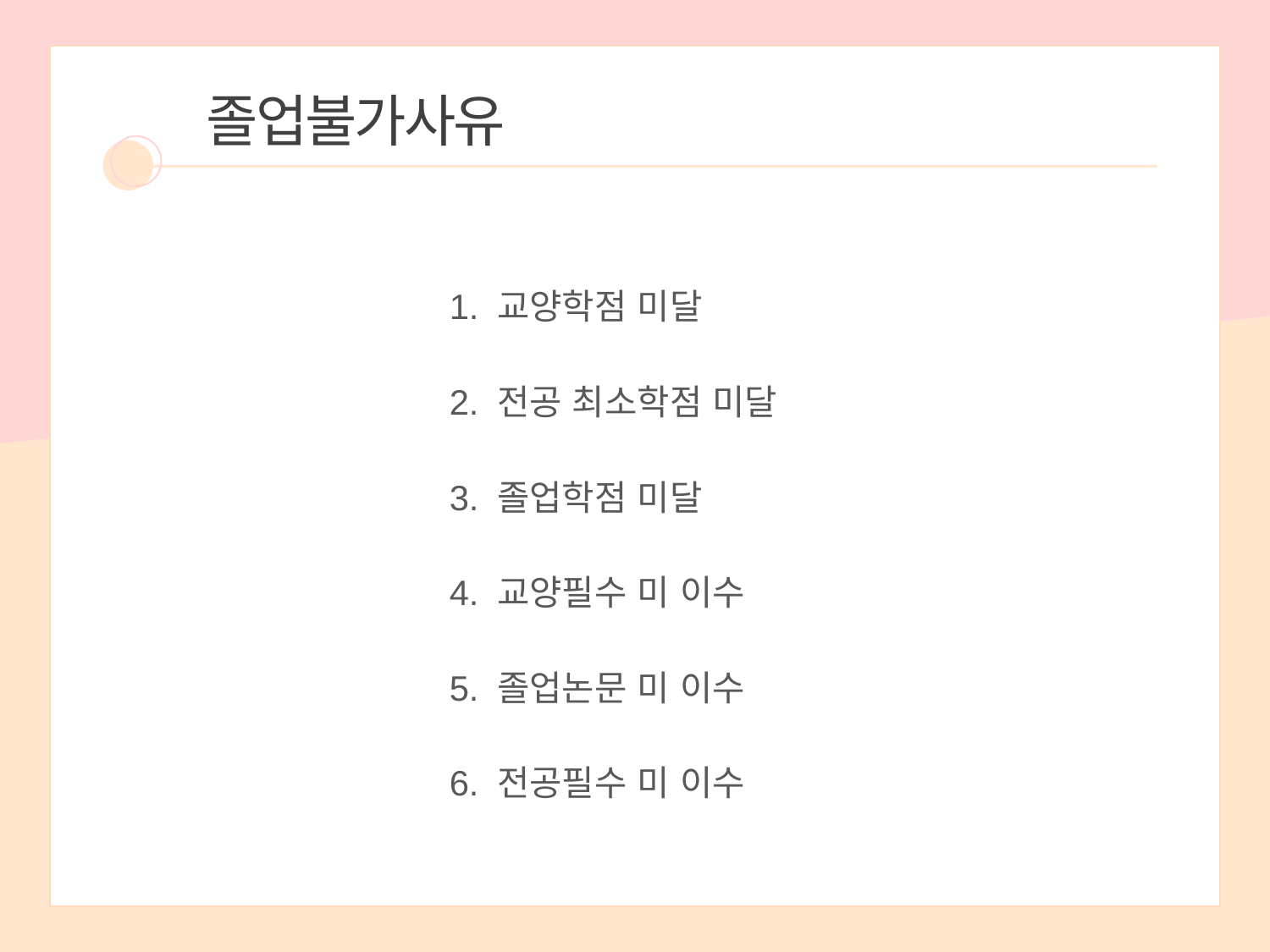

졸업불가사유
	1. 교양학점 미달
	2. 전공 최소학점 미달
	3. 졸업학점 미달
	4. 교양필수 미 이수
	5. 졸업논문 미 이수
	6. 전공필수 미 이수